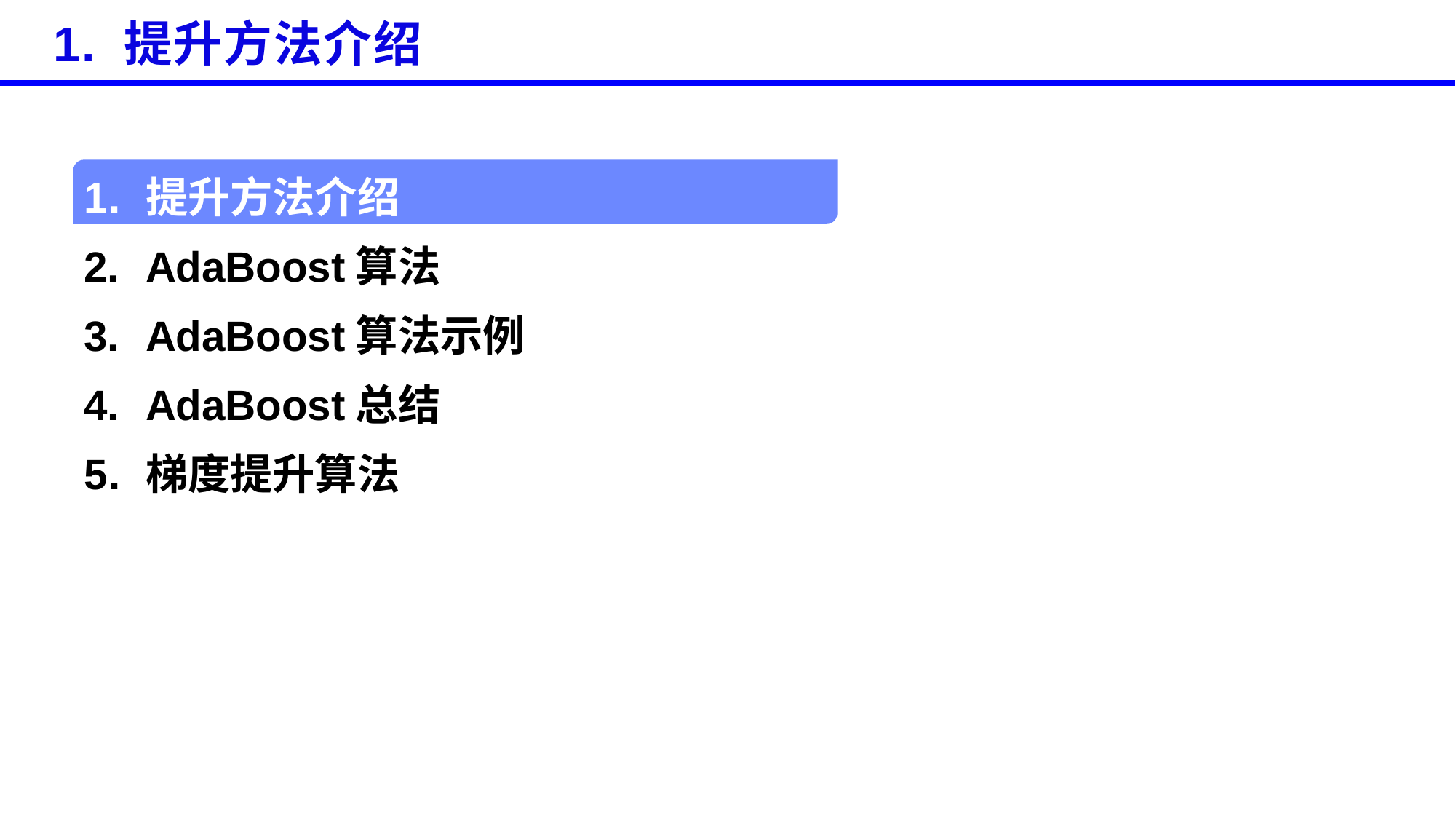

1. 提升方法介绍

提升方法介绍
AdaBoost算法
AdaBoost算法示例
AdaBoost总结
梯度提升算法